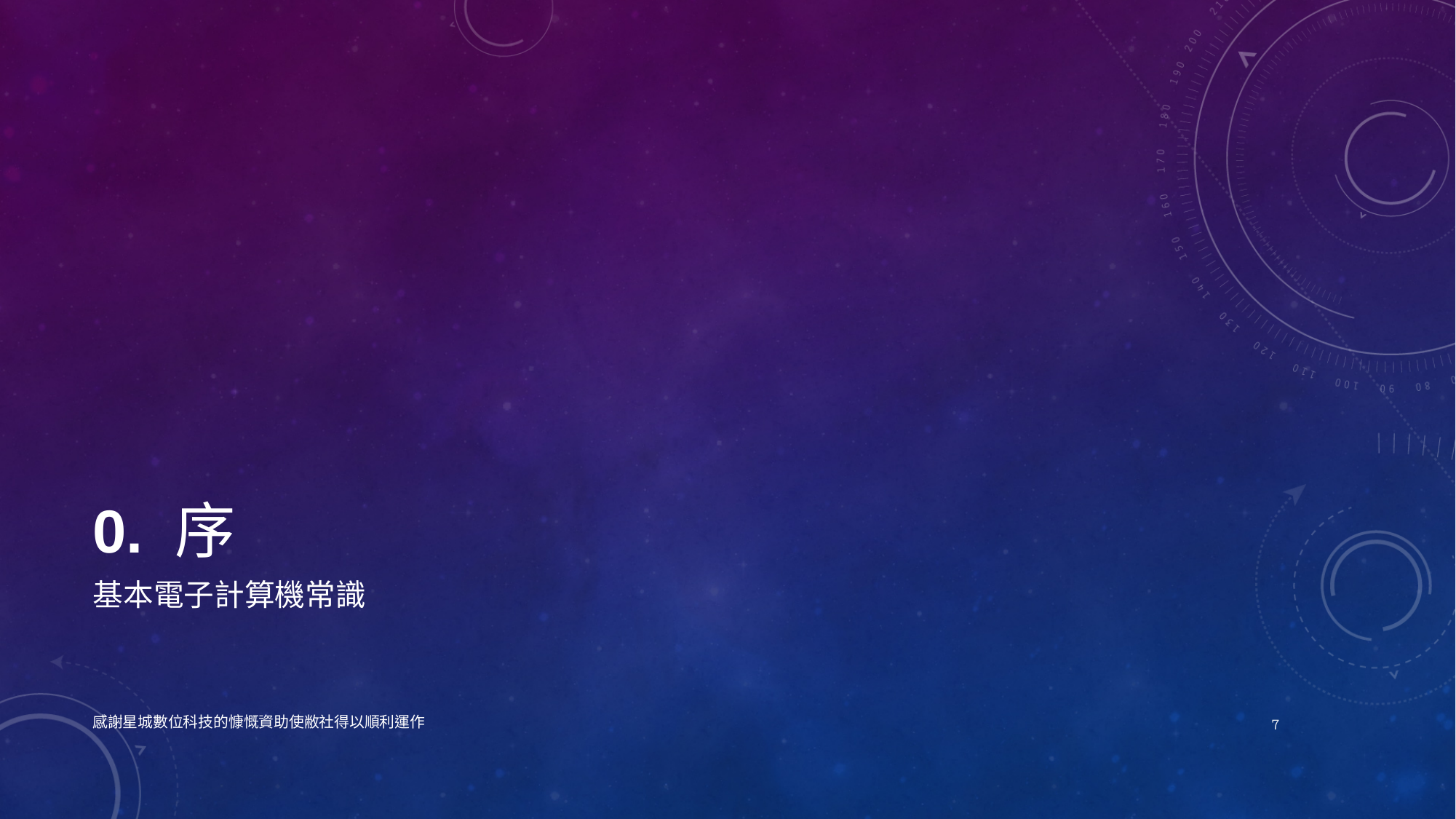

# 0. 序
基本電子計算機常識
感謝星城數位科技的慷慨資助使敝社得以順利運作
7